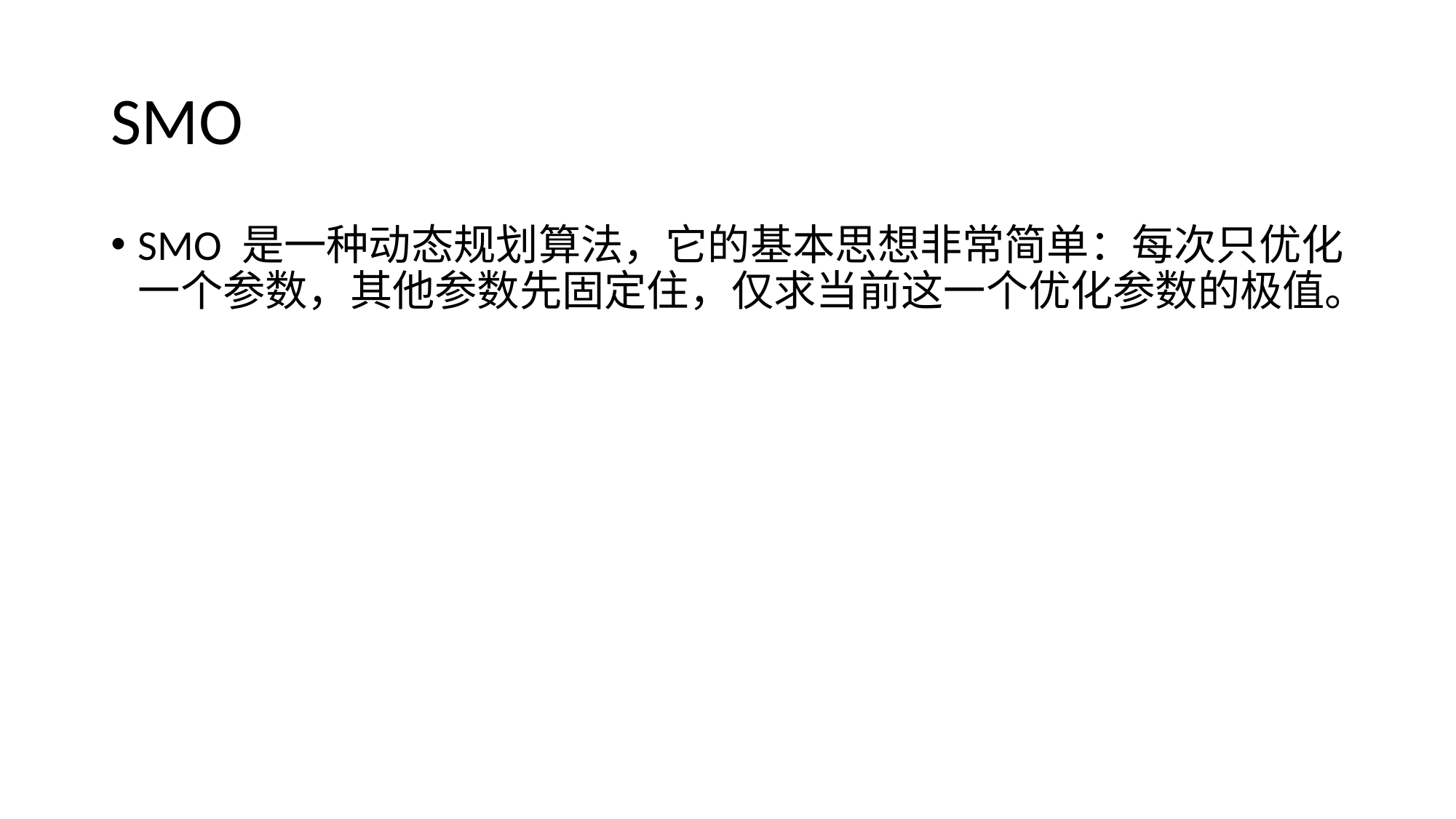

# SMO
SMO 是一种动态规划算法，它的基本思想非常简单：每次只优化一个参数，其他参数先固定住，仅求当前这一个优化参数的极值。